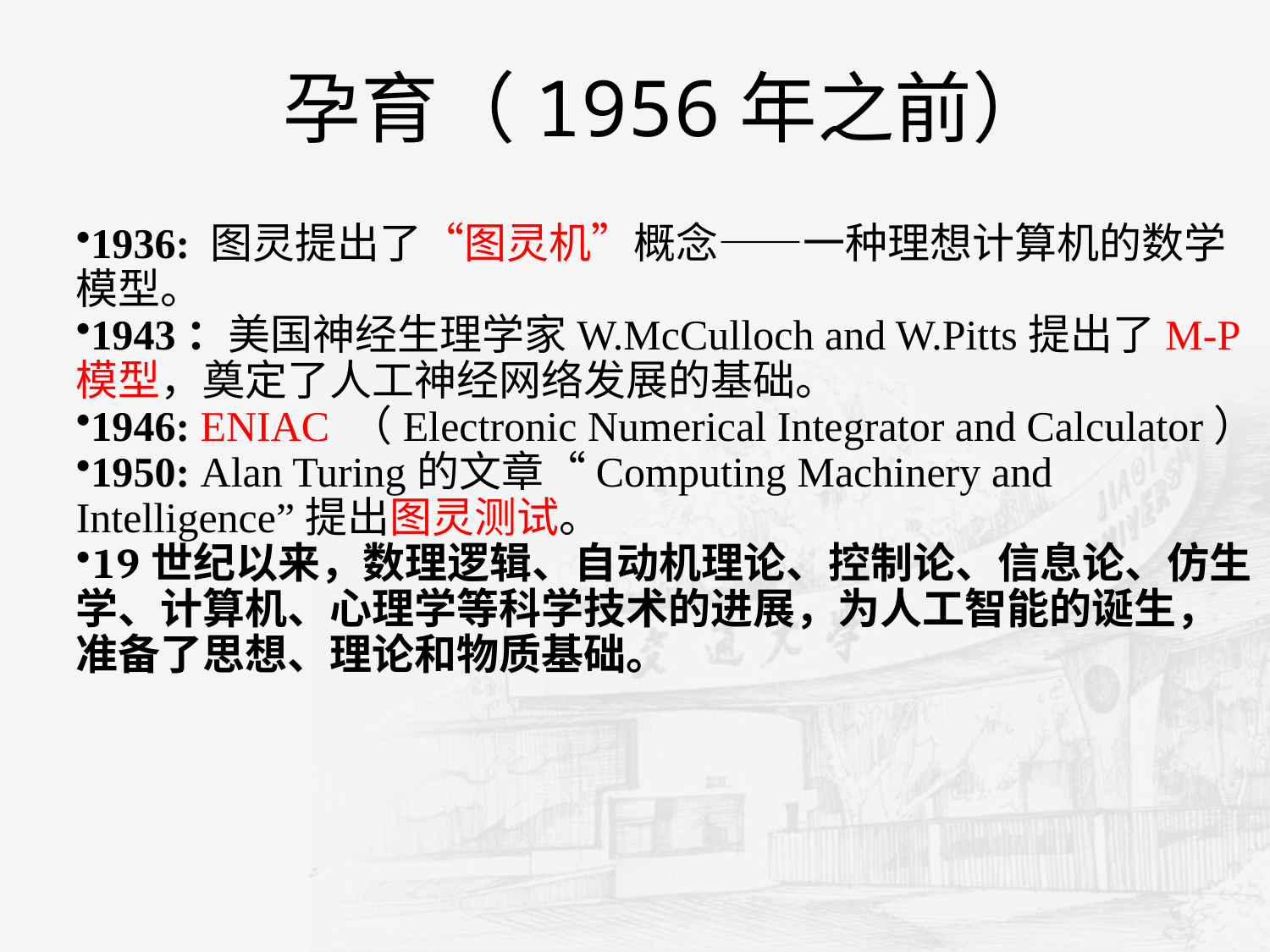

孕育（1956年之前）
1936: 图灵提出了“图灵机”概念——一种理想计算机的数学模型。
1943：美国神经生理学家W.McCulloch and W.Pitts提出了M-P模型，奠定了人工神经网络发展的基础。
1946: ENIAC （Electronic Numerical Integrator and Calculator）
1950: Alan Turing的文章“Computing Machinery and Intelligence”提出图灵测试。
19世纪以来，数理逻辑、自动机理论、控制论、信息论、仿生学、计算机、心理学等科学技术的进展，为人工智能的诞生，准备了思想、理论和物质基础。

24